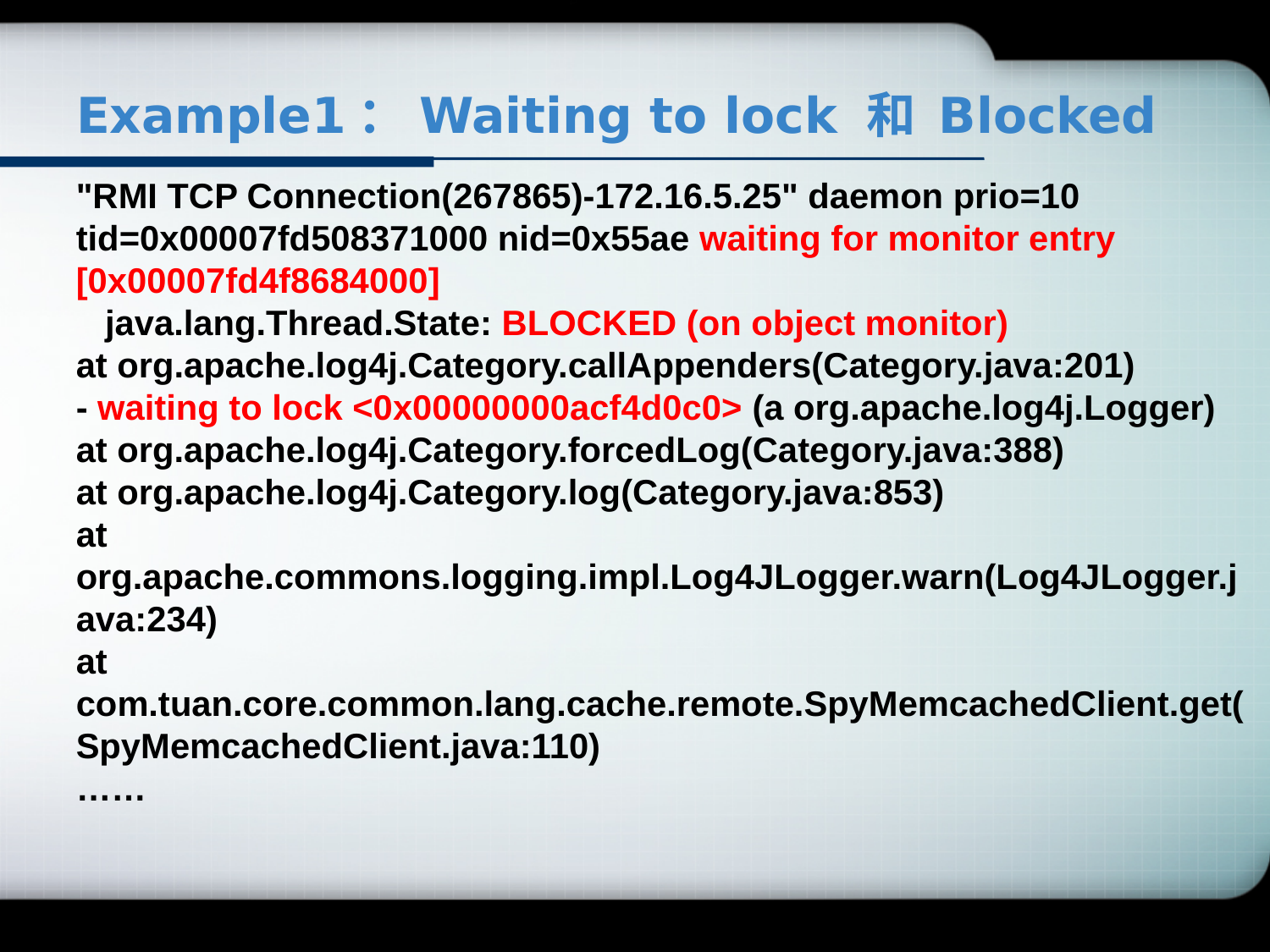

# Example1：Waiting to lock 和 Blocked
"RMI TCP Connection(267865)-172.16.5.25" daemon prio=10 tid=0x00007fd508371000 nid=0x55ae waiting for monitor entry [0x00007fd4f8684000]
   java.lang.Thread.State: BLOCKED (on object monitor)
at org.apache.log4j.Category.callAppenders(Category.java:201)
- waiting to lock <0x00000000acf4d0c0> (a org.apache.log4j.Logger)
at org.apache.log4j.Category.forcedLog(Category.java:388)
at org.apache.log4j.Category.log(Category.java:853)
at org.apache.commons.logging.impl.Log4JLogger.warn(Log4JLogger.java:234)
at com.tuan.core.common.lang.cache.remote.SpyMemcachedClient.get(SpyMemcachedClient.java:110)
……